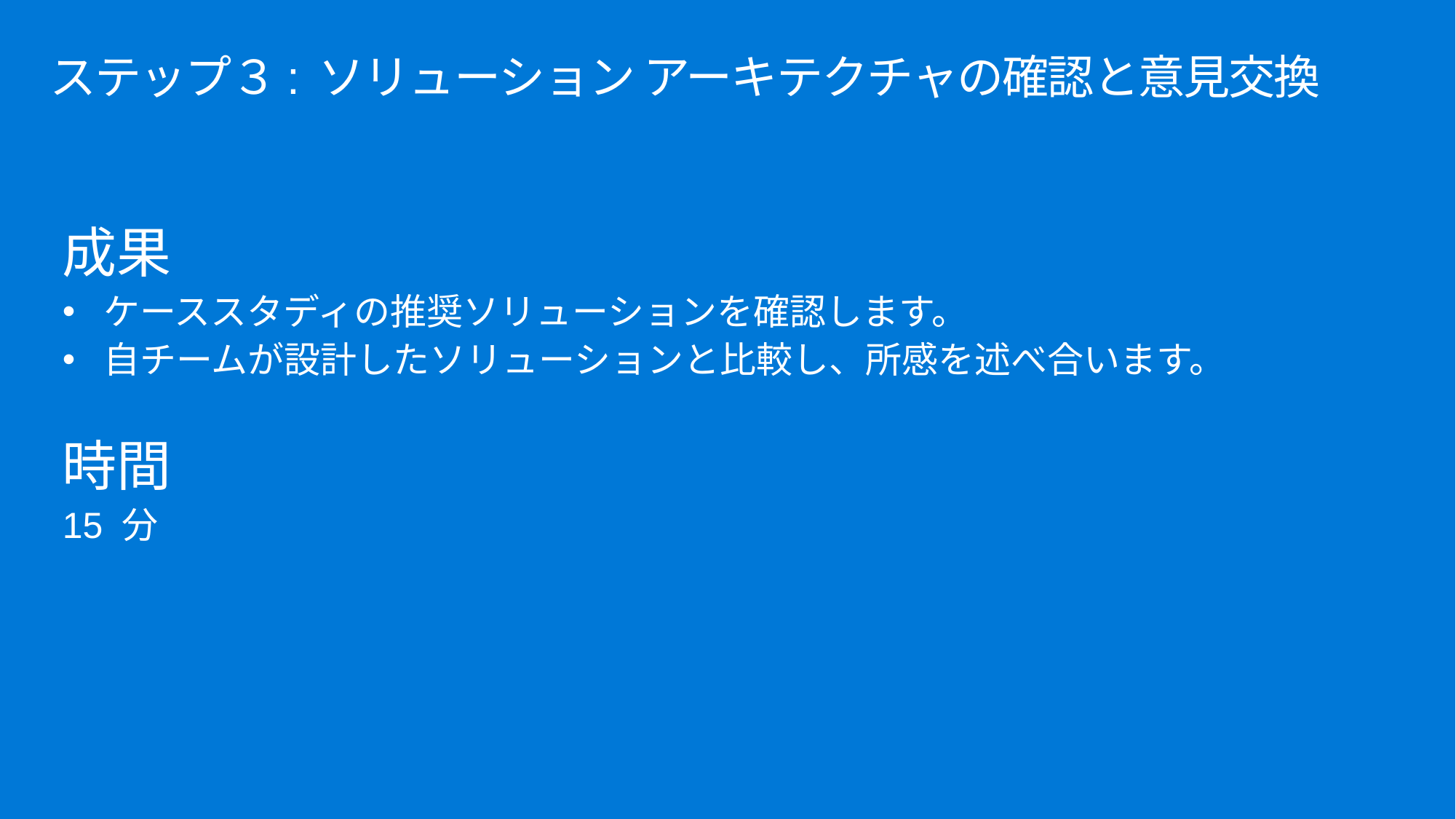

# ステップ３: ソリューション アーキテクチャの確認と意見交換
成果
ケーススタディの推奨ソリューションを確認します。
自チームが設計したソリューションと比較し、所感を述べ合います。

時間
15 分